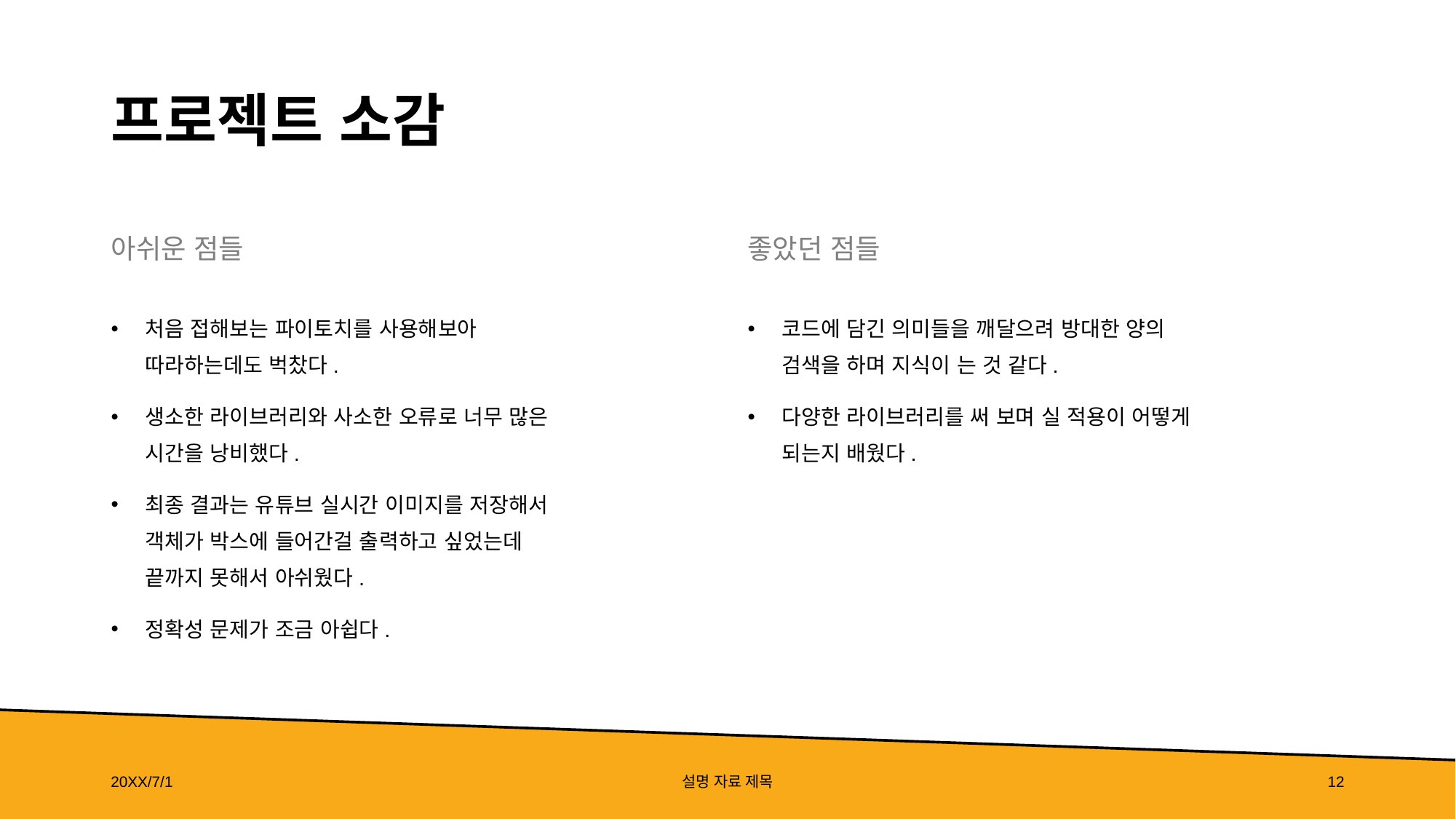

# 프로젝트 소감
아쉬운 점들
좋았던 점들
처음 접해보는 파이토치를 사용해보아 따라하는데도 벅찼다.
생소한 라이브러리와 사소한 오류로 너무 많은 시간을 낭비했다.
최종 결과는 유튜브 실시간 이미지를 저장해서 객체가 박스에 들어간걸 출력하고 싶었는데 끝까지 못해서 아쉬웠다.
정확성 문제가 조금 아쉽다.
코드에 담긴 의미들을 깨달으려 방대한 양의 검색을 하며 지식이 는 것 같다.
다양한 라이브러리를 써 보며 실 적용이 어떻게 되는지 배웠다.
20XX/7/1
설명 자료 제목
12